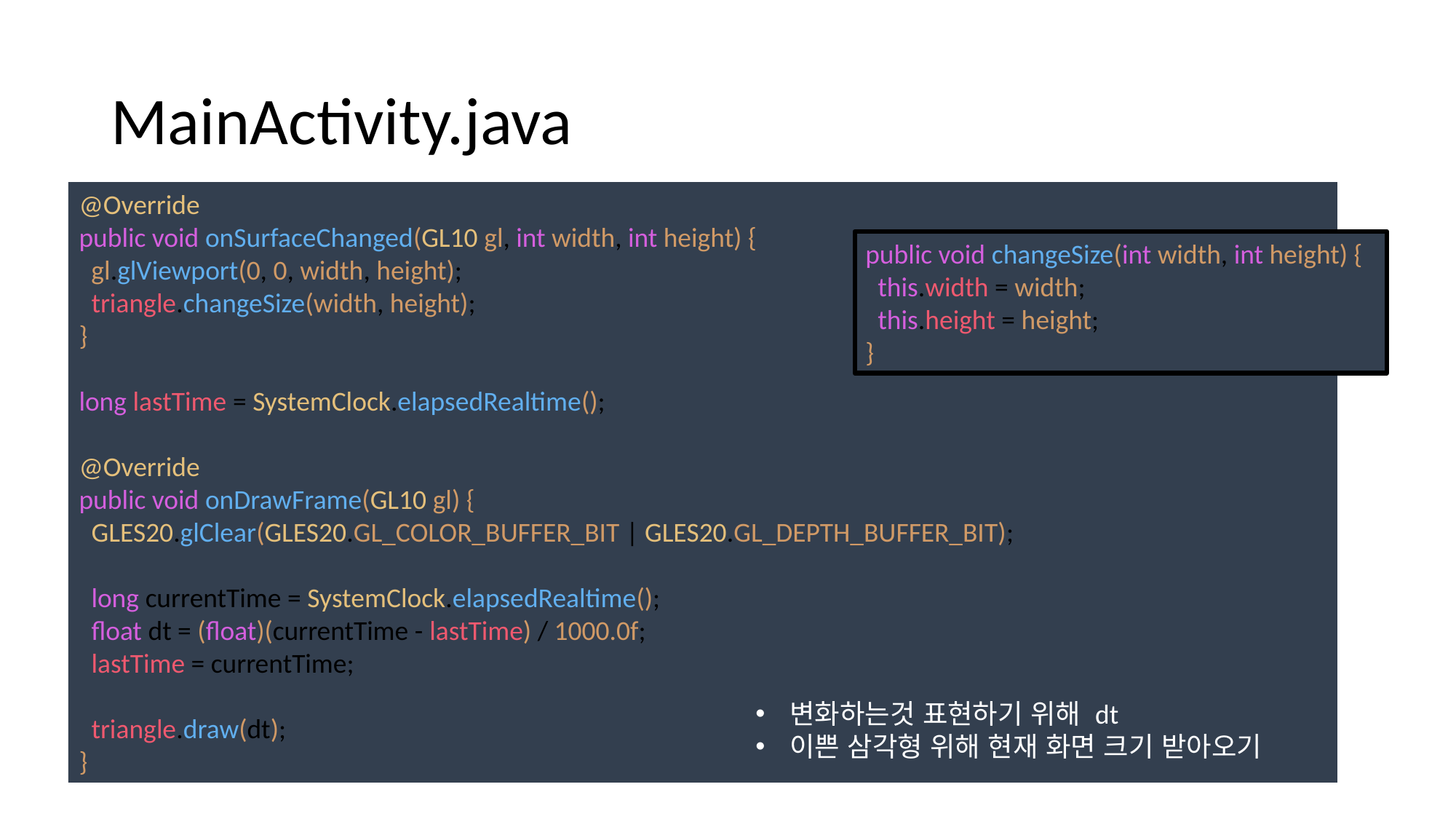

# MainActivity.java
@Override
public void onSurfaceChanged(GL10 gl, int width, int height) {
  gl.glViewport(0, 0, width, height);
  triangle.changeSize(width, height);
}
long lastTime = SystemClock.elapsedRealtime();
@Override
public void onDrawFrame(GL10 gl) {
  GLES20.glClear(GLES20.GL_COLOR_BUFFER_BIT | GLES20.GL_DEPTH_BUFFER_BIT);
  long currentTime = SystemClock.elapsedRealtime();
  float dt = (float)(currentTime - lastTime) / 1000.0f;
  lastTime = currentTime;
  triangle.draw(dt);
}
public void changeSize(int width, int height) {
  this.width = width;
  this.height = height;
}
변화하는것 표현하기 위해 dt
이쁜 삼각형 위해 현재 화면 크기 받아오기